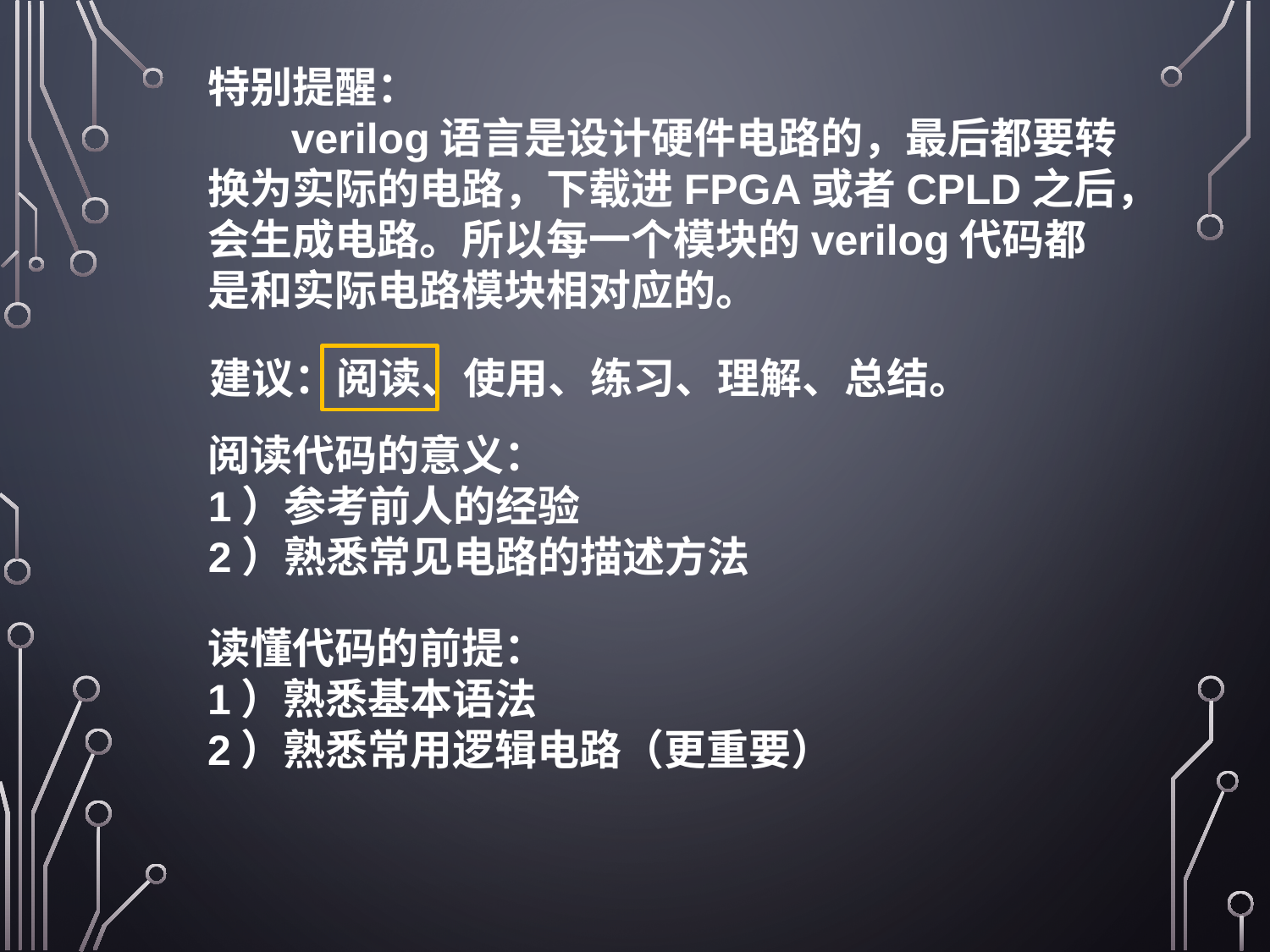

特别提醒：
       verilog语言是设计硬件电路的，最后都要转换为实际的电路，下载进FPGA或者CPLD之后，会生成电路。所以每一个模块的verilog代码都是和实际电路模块相对应的。
建议：阅读、使用、练习、理解、总结。

阅读代码的意义：
1）参考前人的经验
2）熟悉常见电路的描述方法
读懂代码的前提：
1）熟悉基本语法
2）熟悉常用逻辑电路（更重要）